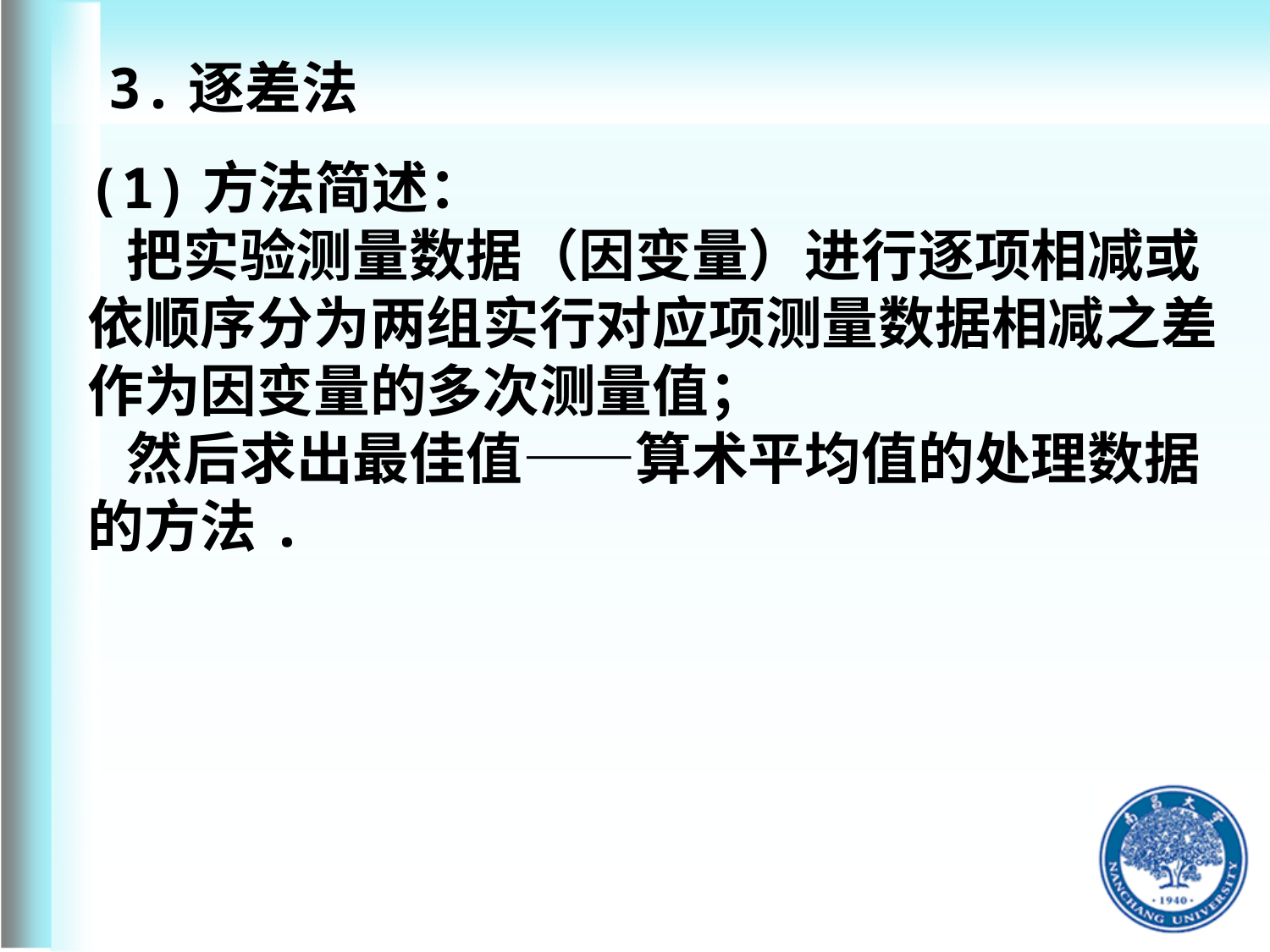

3.逐差法
(1)方法简述：
  把实验测量数据（因变量）进行逐项相减或依顺序分为两组实行对应项测量数据相减之差作为因变量的多次测量值；
  然后求出最佳值——算术平均值的处理数据的方法.